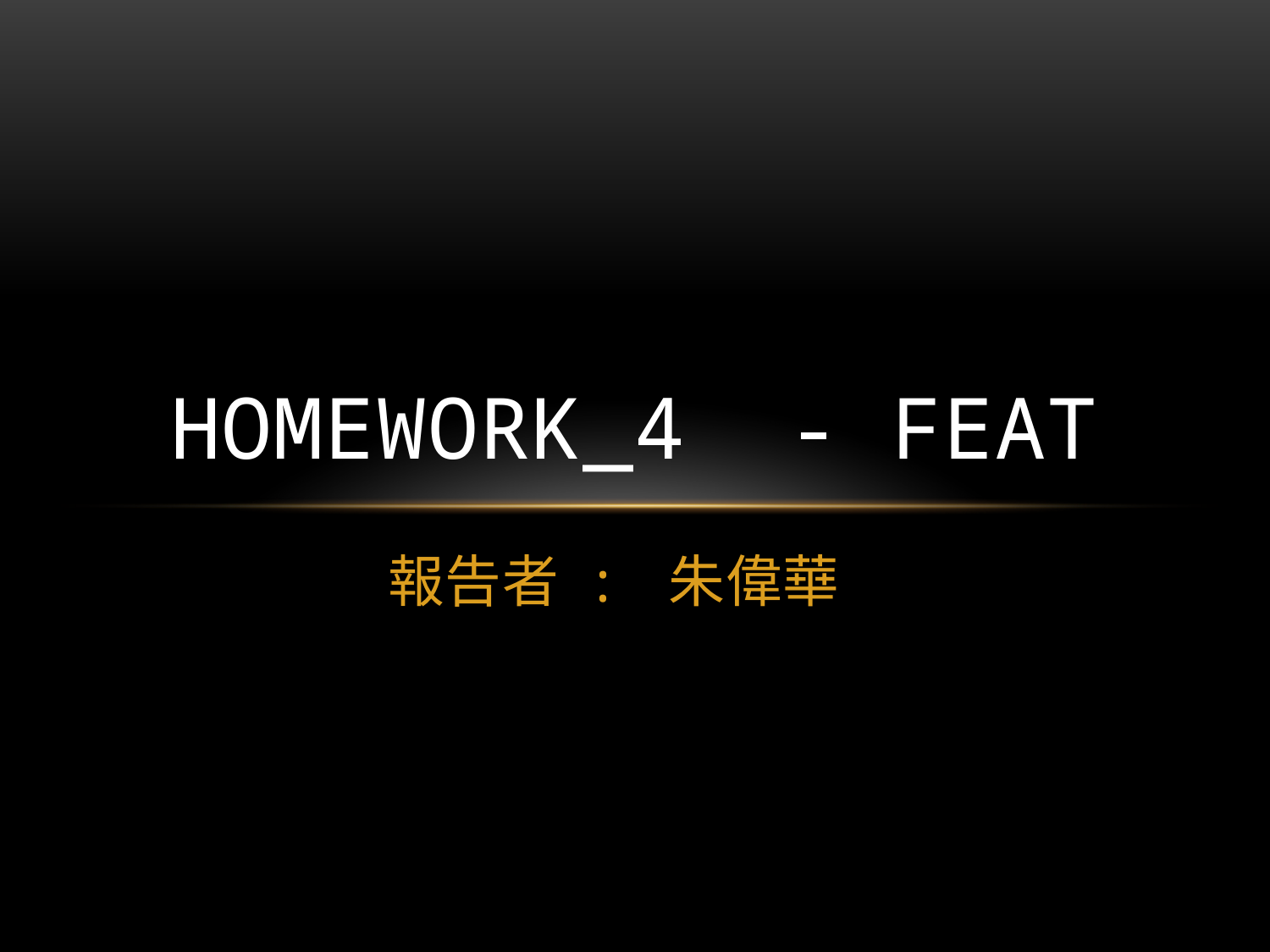

# Homework_4  - FEAT
報告者 : 朱偉華